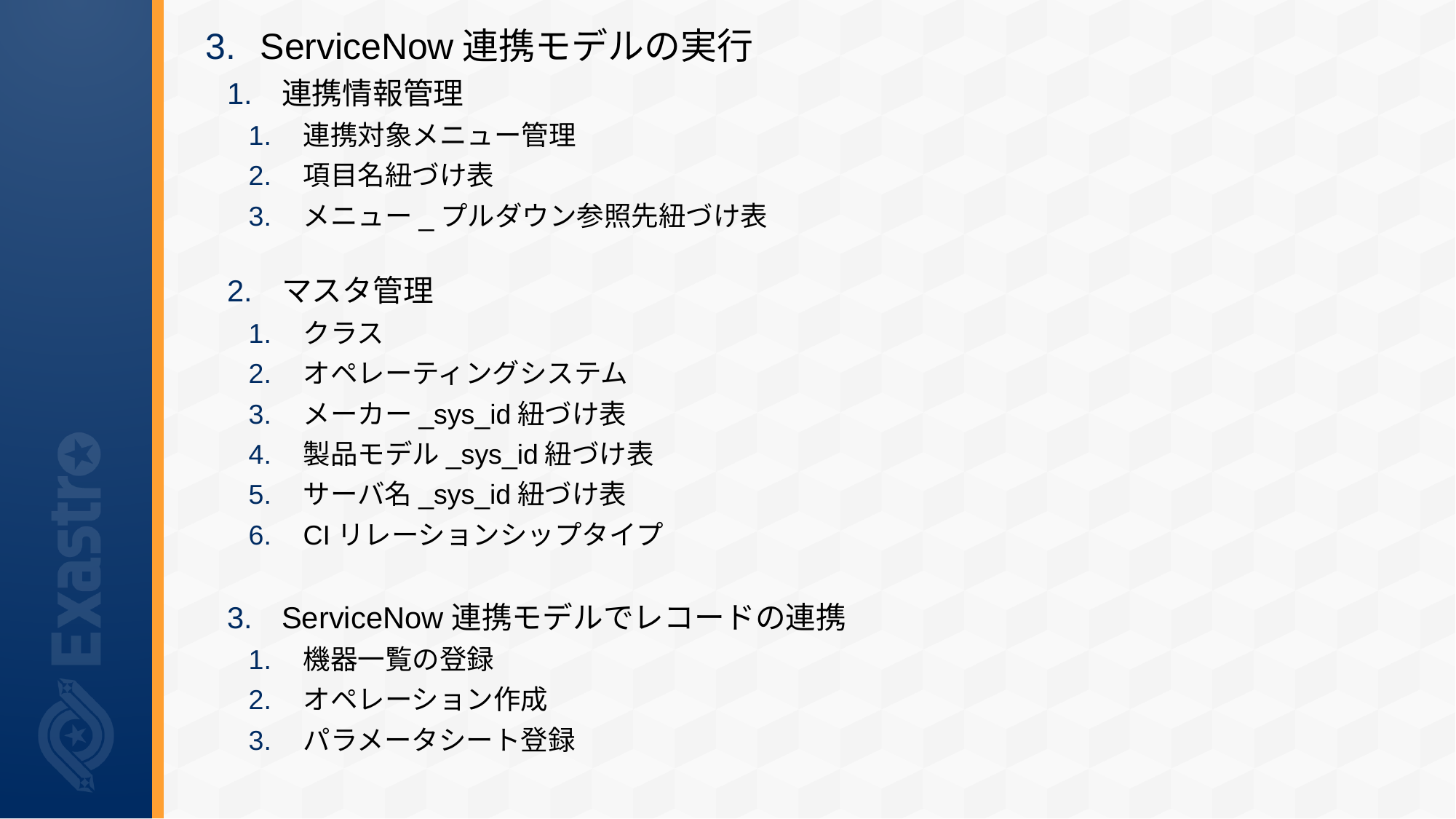

ServiceNow連携モデルの実行
連携情報管理
連携対象メニュー管理
項目名紐づけ表
メニュー_プルダウン参照先紐づけ表
マスタ管理
クラス
オペレーティングシステム
メーカー_sys_id紐づけ表
製品モデル_sys_id紐づけ表
サーバ名_sys_id紐づけ表
CIリレーションシップタイプ

ServiceNow連携モデルでレコードの連携
機器一覧の登録
オペレーション作成
パラメータシート登録